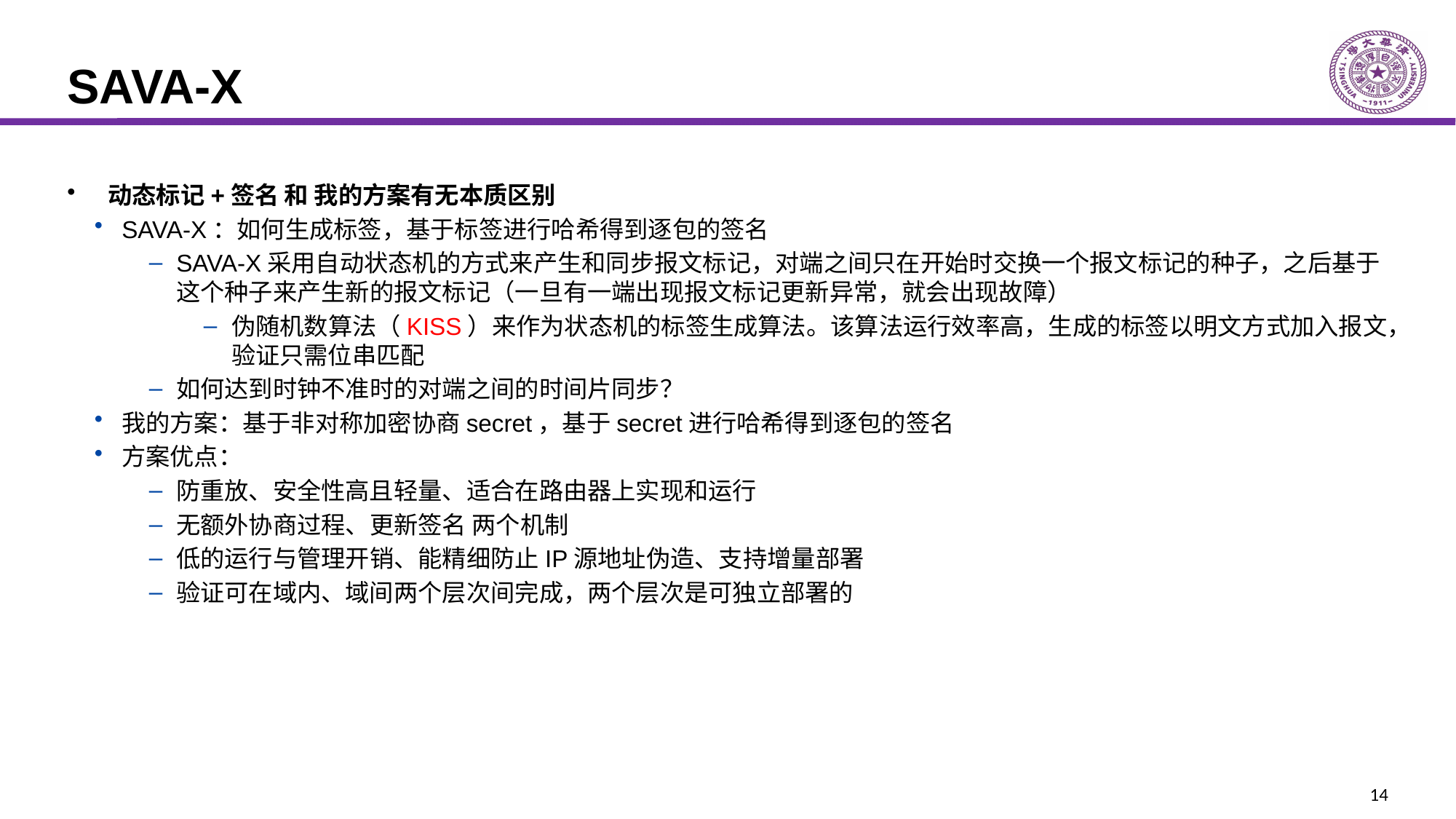

# SAVA-X
动态标记+签名 和 我的方案有无本质区别
SAVA-X：如何生成标签，基于标签进行哈希得到逐包的签名
SAVA-X采用自动状态机的方式来产生和同步报文标记，对端之间只在开始时交换一个报文标记的种子，之后基于这个种子来产生新的报文标记（一旦有一端出现报文标记更新异常，就会出现故障）
伪随机数算法（KISS）来作为状态机的标签生成算法。该算法运行效率高，生成的标签以明文方式加入报文，验证只需位串匹配
如何达到时钟不准时的对端之间的时间片同步？
我的方案：基于非对称加密协商secret，基于secret进行哈希得到逐包的签名
方案优点：
防重放、安全性高且轻量、适合在路由器上实现和运行
无额外协商过程、更新签名 两个机制
低的运行与管理开销、能精细防止IP源地址伪造、支持增量部署
验证可在域内、域间两个层次间完成，两个层次是可独立部署的